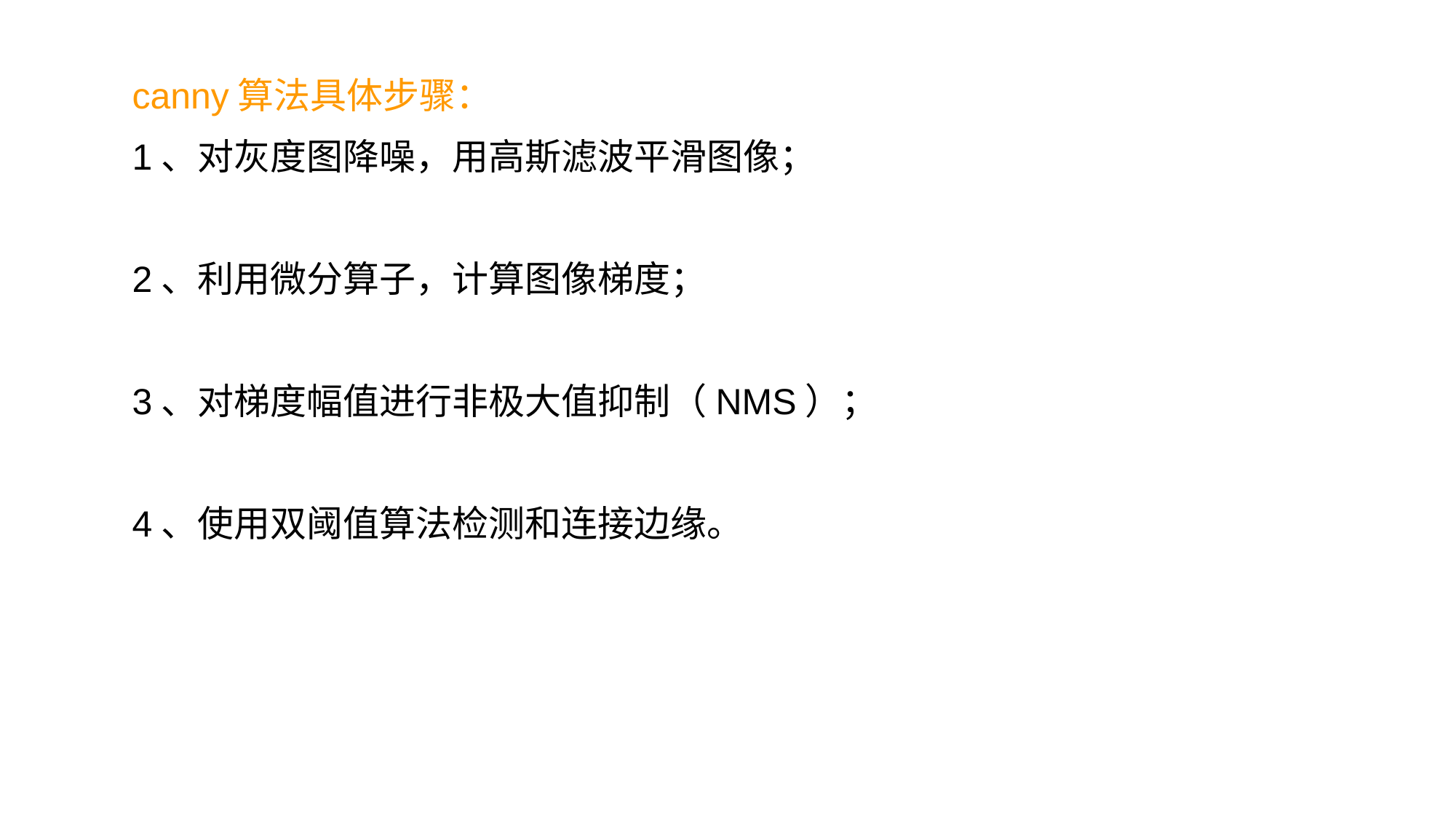

canny算法具体步骤：
1、对灰度图降噪，用高斯滤波平滑图像；

2、利用微分算子，计算图像梯度；

3、对梯度幅值进行非极大值抑制（NMS）；

4、使用双阈值算法检测和连接边缘。